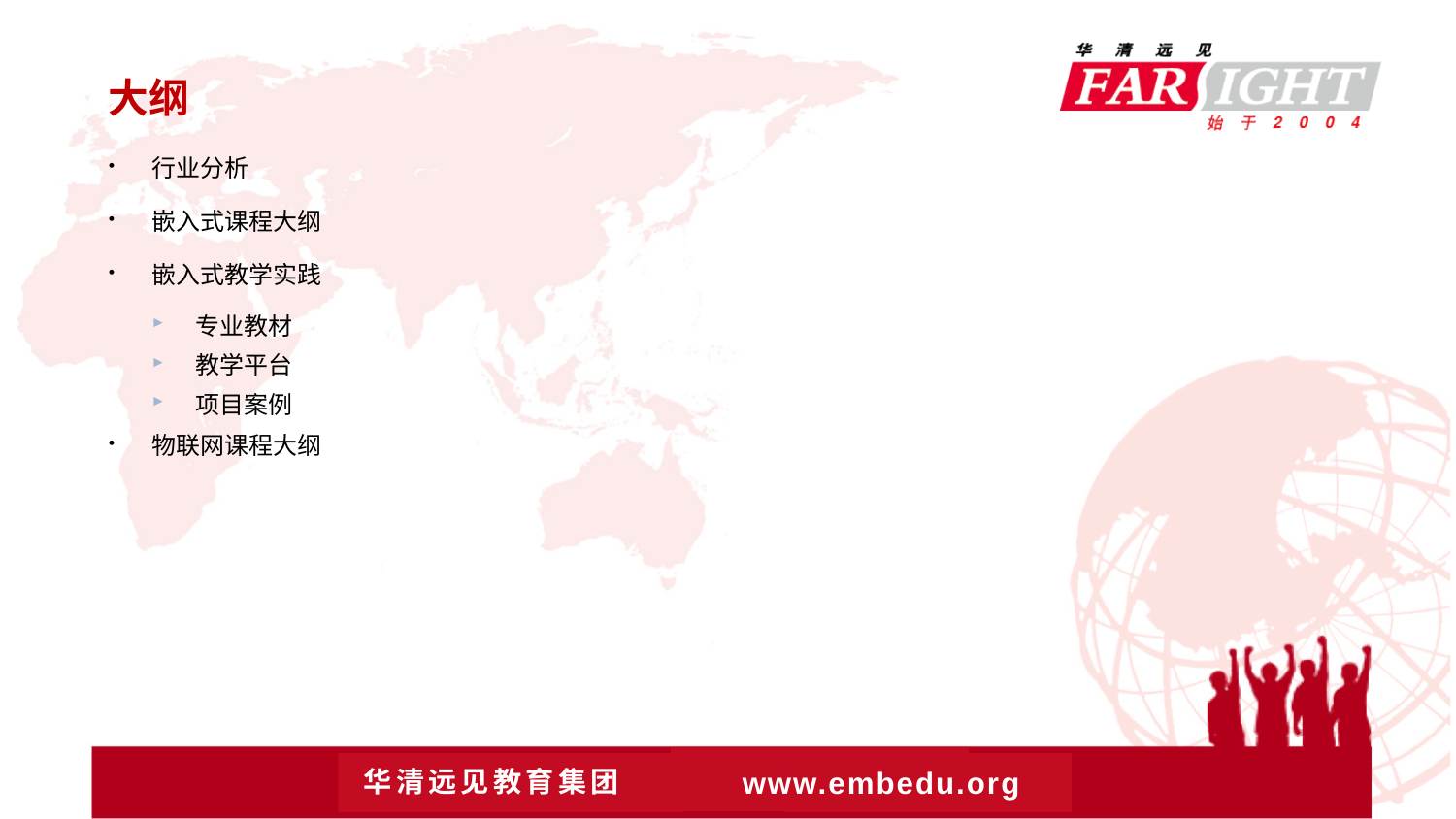

# 大纲
行业分析
嵌入式课程大纲
嵌入式教学实践
专业教材
教学平台
项目案例
物联网课程大纲